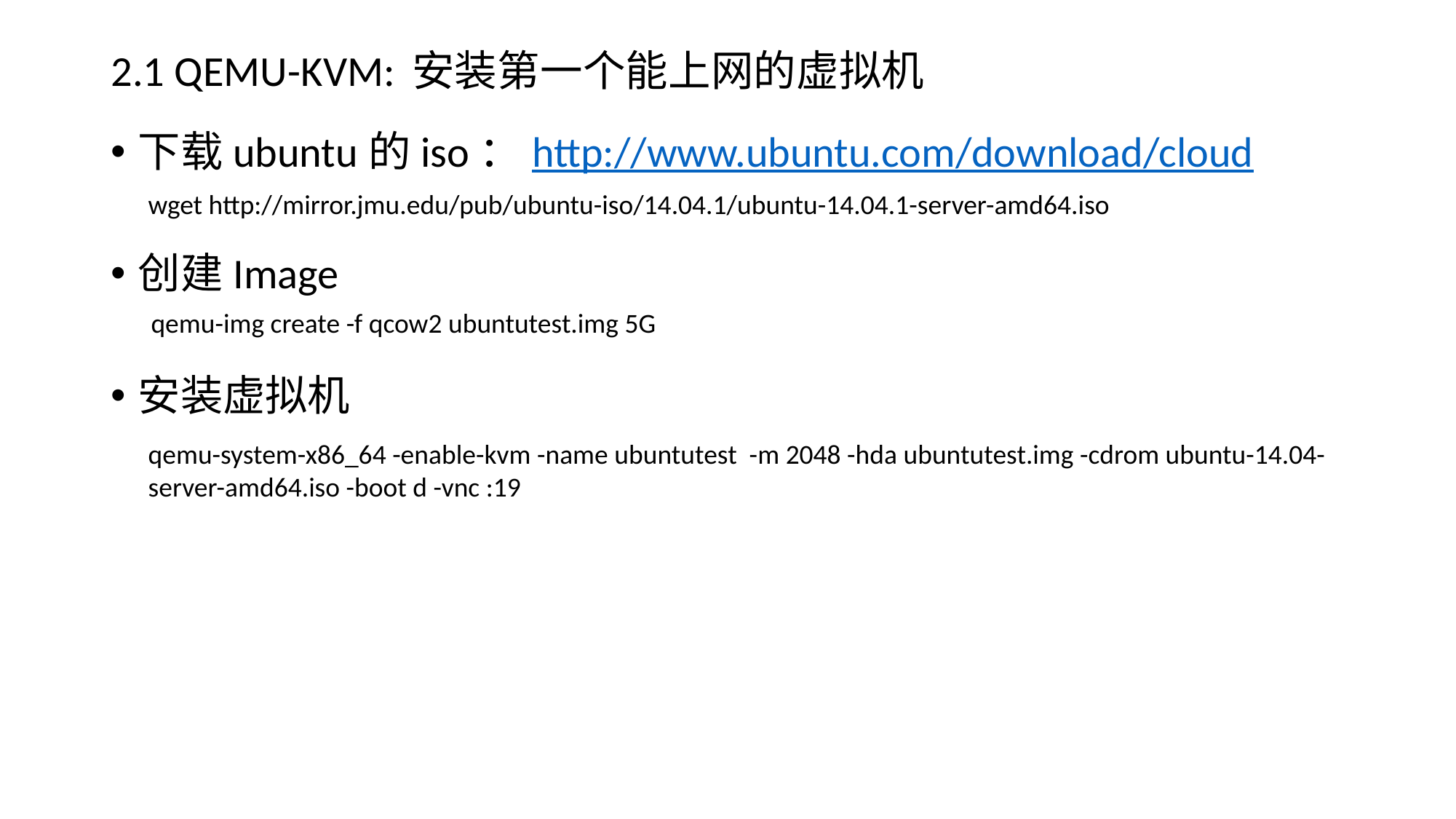

# 2.1 QEMU-KVM: 安装第一个能上网的虚拟机
下载ubuntu的iso：http://www.ubuntu.com/download/cloud

创建Image

安装虚拟机
wget http://mirror.jmu.edu/pub/ubuntu-iso/14.04.1/ubuntu-14.04.1-server-amd64.iso
qemu-img create -f qcow2 ubuntutest.img 5G
qemu-system-x86_64 -enable-kvm -name ubuntutest  -m 2048 -hda ubuntutest.img -cdrom ubuntu-14.04-server-amd64.iso -boot d -vnc :19